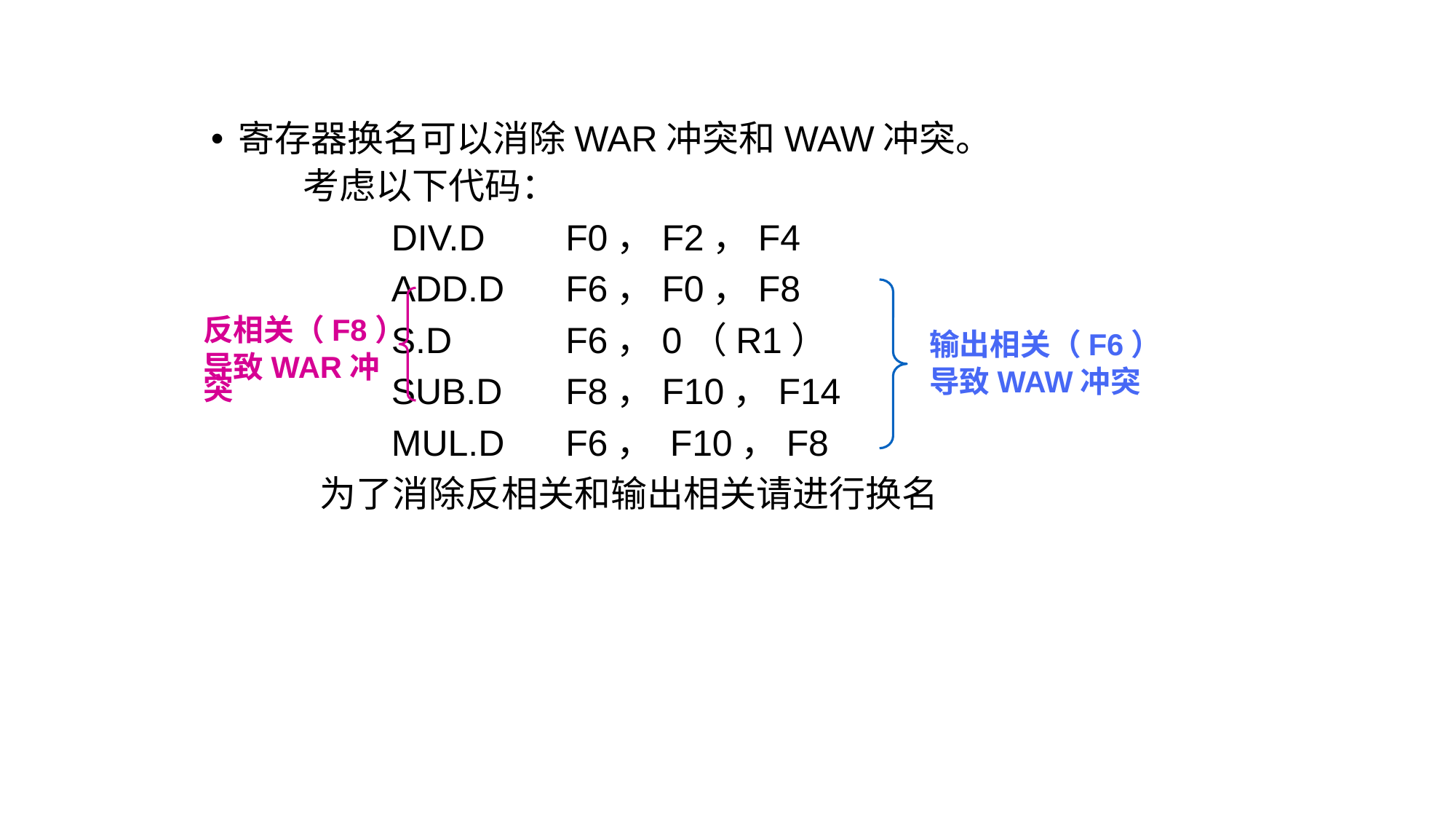

寄存器换名可以消除WAR冲突和WAW冲突。
 考虑以下代码：
       DIV.D	F0，F2，F4
       ADD.D	F6，F0，F8
       S.D		F6，0（R1）
       SUB.D	F8，F10，F14
       MUL.D	F6， F10，F8
为了消除反相关和输出相关请进行换名

反相关（F8）
导致WAR冲突
输出相关（F6）
导致WAW冲突
#